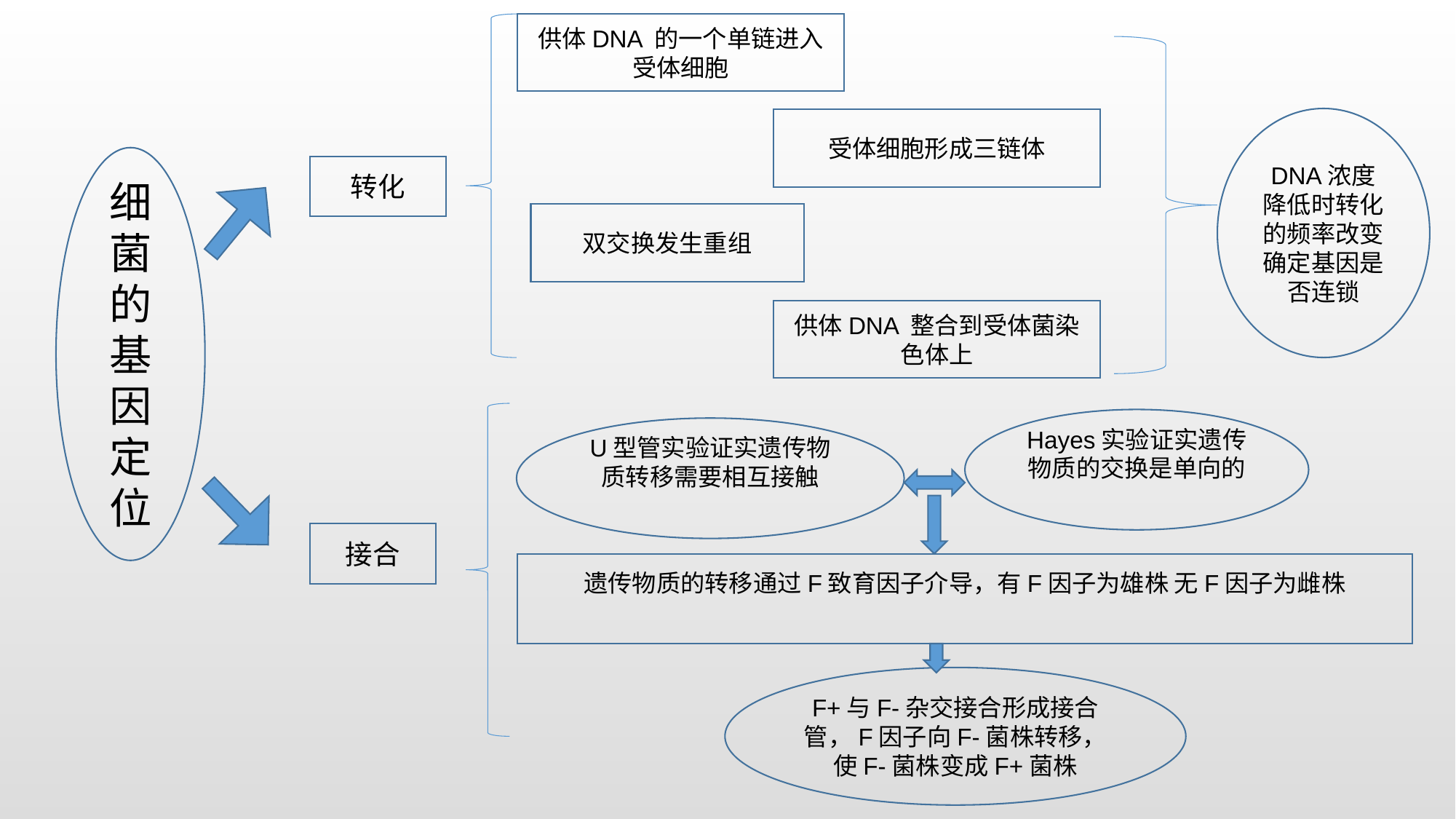

供体DNA 的一个单链进入受体细胞

DNA浓度降低时转化的频率改变确定基因是否连锁
受体细胞形成三链体
细菌的基因定位
转化

双交换发生重组
供体DNA 整合到受体菌染色体上

Hayes实验证实遗传物质的交换是单向的

U型管实验证实遗传物质转移需要相互接触

接合
遗传物质的转移通过F致育因子介导，有F因子为雄株 无F因子为雌株

F+与F-杂交接合形成接合管，F因子向F-菌株转移，使F-菌株变成F+菌株